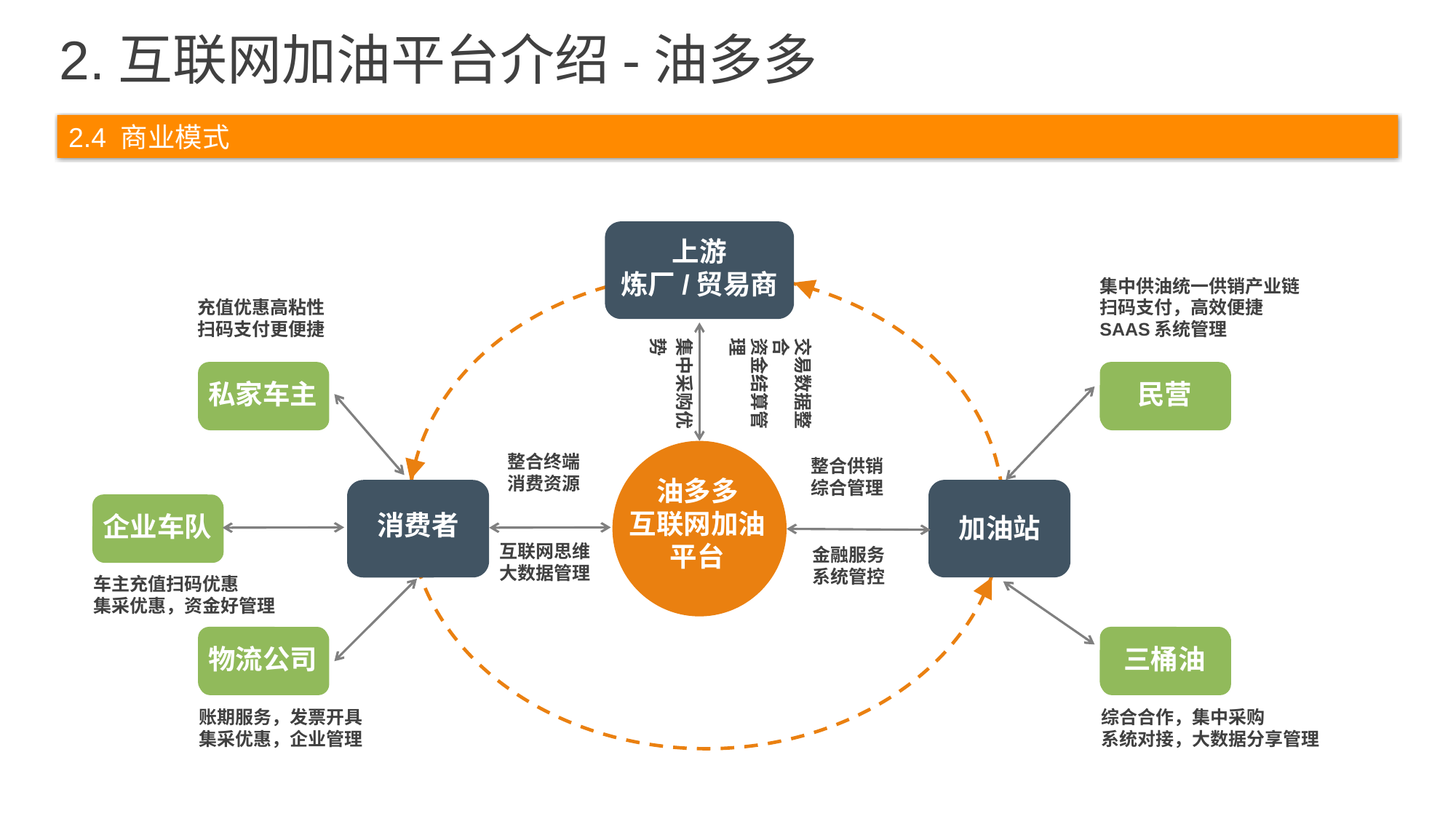

2.互联网加油平台介绍-油多多

2.4 商业模式
上游炼厂/贸易商

上游
炼厂/贸易商
集中采购优势
交易数据整合
资金结算管理
整合终端消费资源
整合供销
综合管理

消费者
加油站
互联网思维
大数据管理
金融服务
系统管控

集中供油统一供销产业链
扫码支付，高效便捷
SAAS系统管理

民营
私家车主

三桶油
私家车主
综合合作，集中采购
系统对接，大数据分享管理
充值优惠高粘性
扫码支付更便捷

私家车主
私家车主

企业车队
私家车主
车主充值扫码优惠
集采优惠，资金好管理

物流公司
私家车主
账期服务，发票开具
集采优惠，企业管理

油多多
互联网加油平台